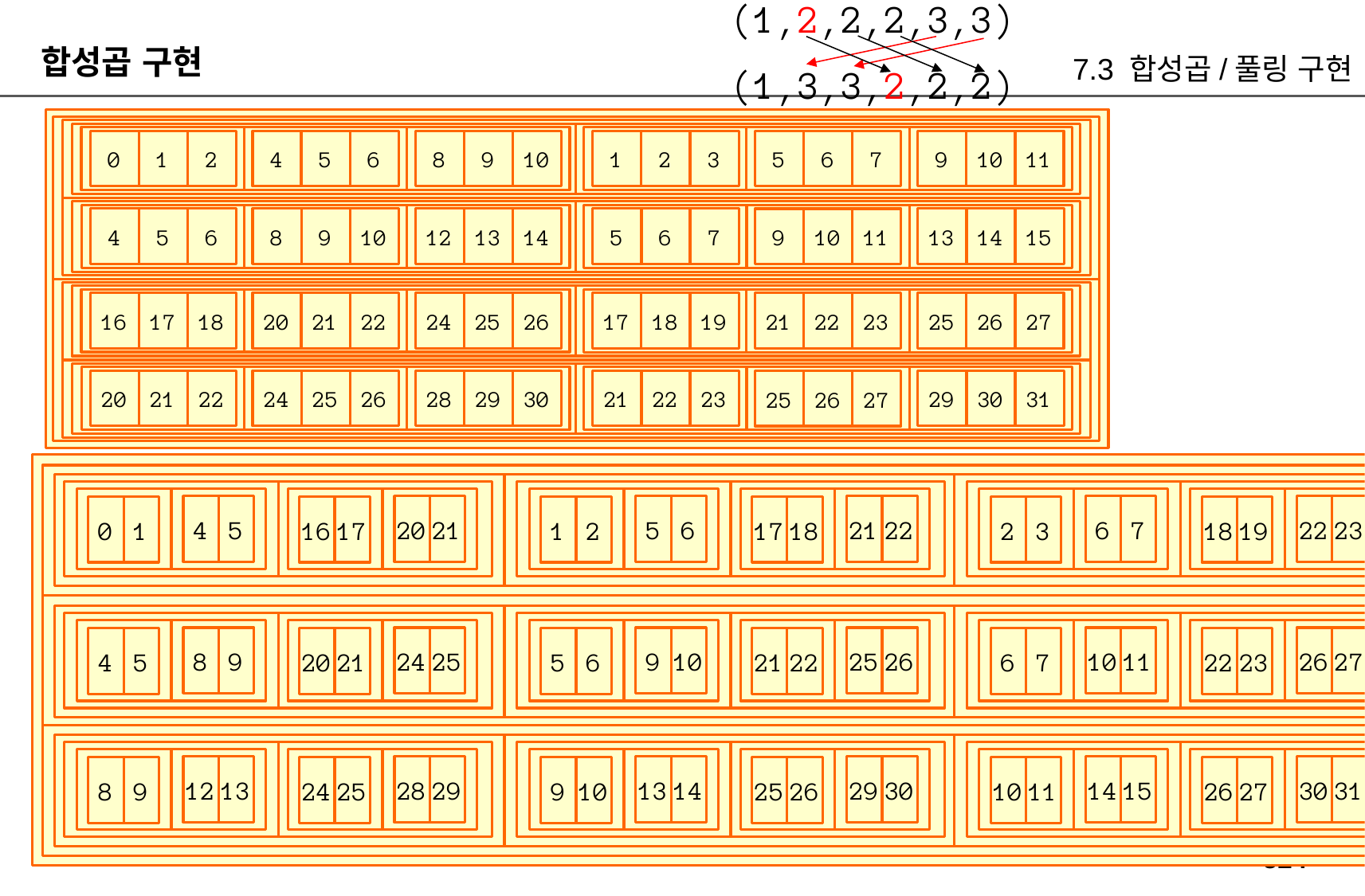

(1,2,2,2,3,3)

합성곱 구현
7.3 합성곱/풀링 구현
(1,3,3,2,2,2)

0
1
2
8
9
10
4
5
6
1
2
3
9
10
11
5
6
7

12
13
14
4
5
6
8
9
10
13
14
15
5
6
7
9
10
11

16
17
18
24
25
26
20
21
22
17
18
19
25
26
27
21
22
23

28
29
30
20
21
22
24
25
26
29
30
31
21
22
23
25
26
27

4
5
20
21
5
6
21
22
6
7
22
23
0
1
16
17
1
2
17
18
2
3
18
19

8
9
24
25
9
10
25
26
10
11
26
27
4
5
20
21
5
6
21
22
6
7
22
23

12
13
28
29
13
14
29
30
14
15
30
31
8
9
24
25
9
10
25
26
10
11
26
27